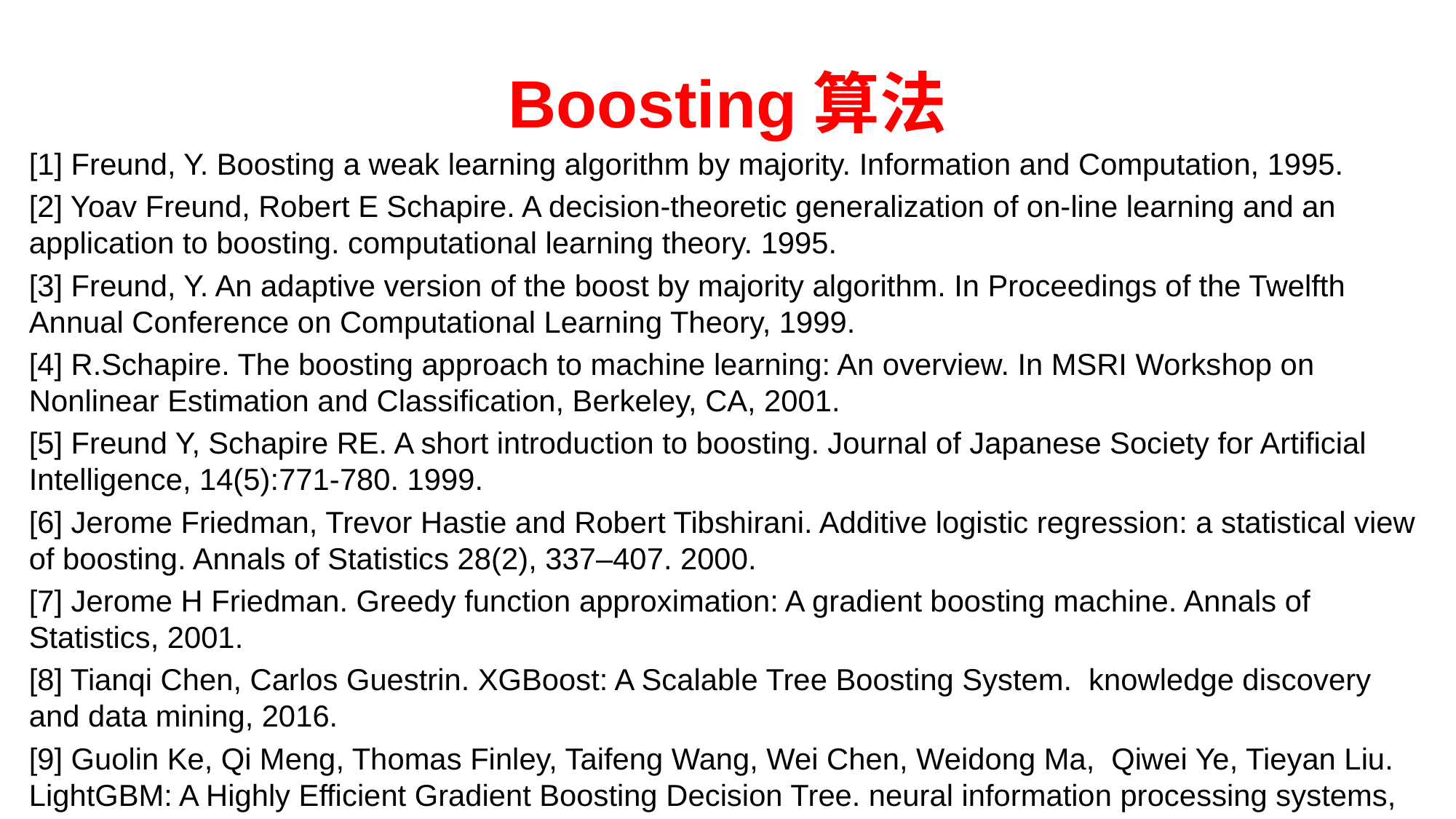

# Boosting算法
[1] Freund, Y. Boosting a weak learning algorithm by majority. Information and Computation, 1995.
[2] Yoav Freund, Robert E Schapire. A decision-theoretic generalization of on-line learning and an application to boosting. computational learning theory. 1995.
[3] Freund, Y. An adaptive version of the boost by majority algorithm. In Proceedings of the Twelfth Annual Conference on Computational Learning Theory, 1999.
[4] R.Schapire. The boosting approach to machine learning: An overview. In MSRI Workshop on Nonlinear Estimation and Classification, Berkeley, CA, 2001.
[5] Freund Y, Schapire RE. A short introduction to boosting. Journal of Japanese Society for Artificial Intelligence, 14(5):771-780. 1999.
[6] Jerome Friedman, Trevor Hastie and Robert Tibshirani. Additive logistic regression: a statistical view of boosting. Annals of Statistics 28(2), 337–407. 2000.
[7] Jerome H Friedman. Greedy function approximation: A gradient boosting machine. Annals of Statistics, 2001.
[8] Tianqi Chen, Carlos Guestrin. XGBoost: A Scalable Tree Boosting System.  knowledge discovery and data mining, 2016.
[9] Guolin Ke, Qi Meng, Thomas Finley, Taifeng Wang, Wei Chen, Weidong Ma,  Qiwei Ye, Tieyan Liu. LightGBM: A Highly Efficient Gradient Boosting Decision Tree. neural information processing systems, 2017.